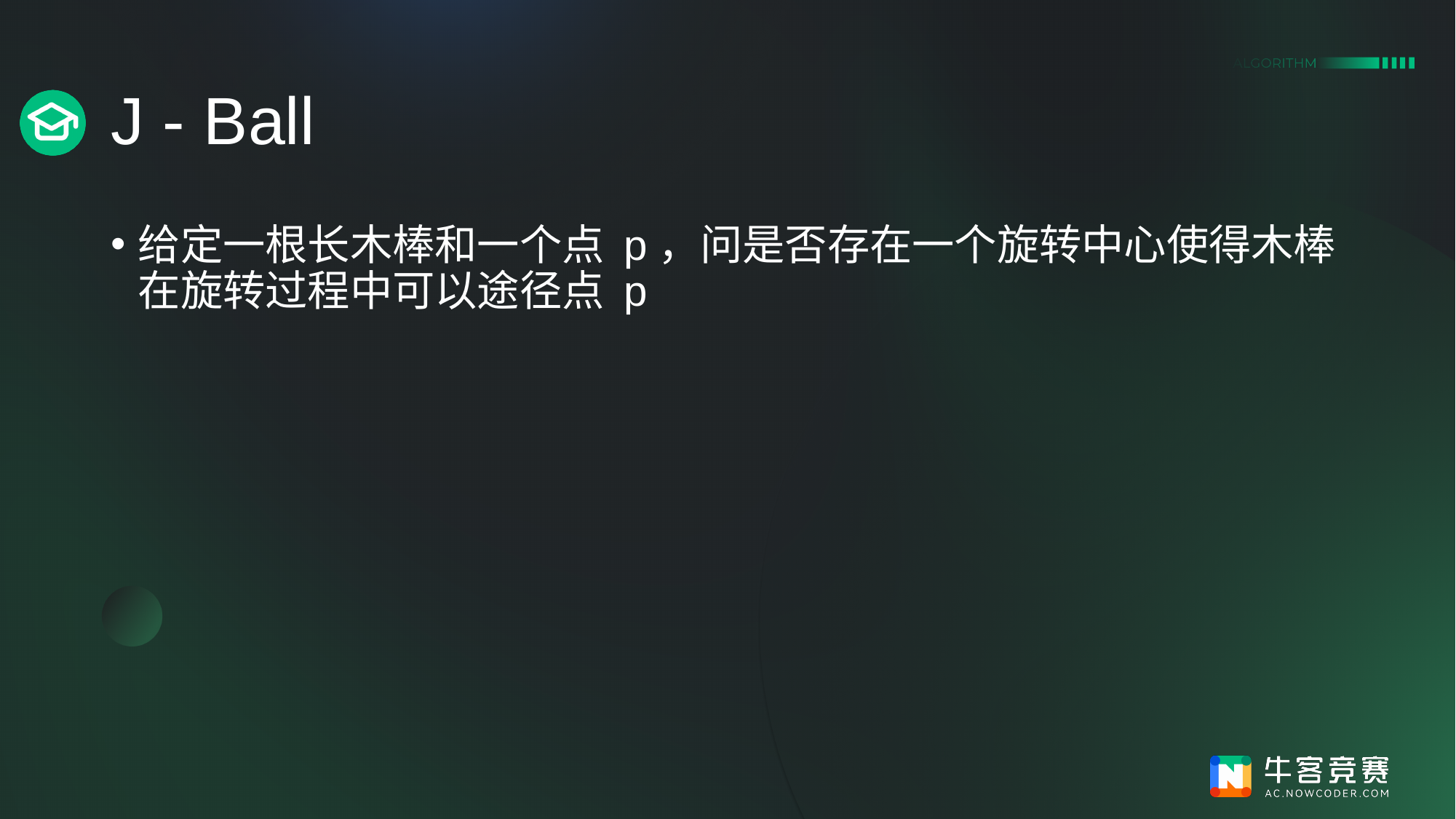

# J - Ball
给定一根长木棒和一个点 p，问是否存在一个旋转中心使得木棒在旋转过程中可以途径点 p